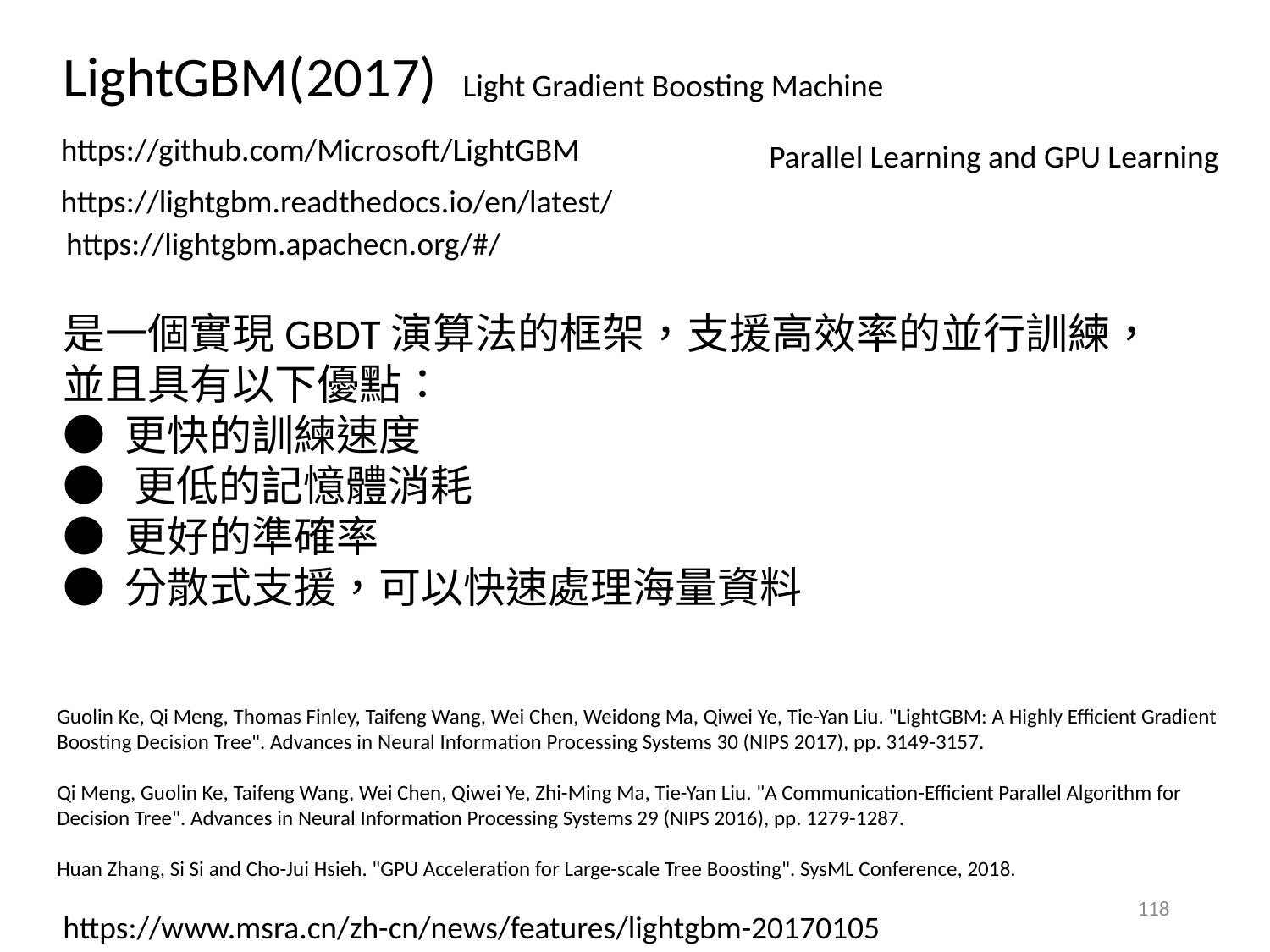

LightGBM(2017)  Light Gradient Boosting Machine
https://github.com/Microsoft/LightGBM
Parallel Learning and GPU Learning
https://lightgbm.readthedocs.io/en/latest/
https://lightgbm.apachecn.org/#/
是一個實現GBDT演算法的框架，支援高效率的並行訓練，並且具有以下優點：
● 更快的訓練速度
●  更低的記憶體消耗
● 更好的準確率
● 分散式支援，可以快速處理海量資料
Guolin Ke, Qi Meng, Thomas Finley, Taifeng Wang, Wei Chen, Weidong Ma, Qiwei Ye, Tie-Yan Liu. "LightGBM: A Highly Efficient Gradient Boosting Decision Tree". Advances in Neural Information Processing Systems 30 (NIPS 2017), pp. 3149-3157.

Qi Meng, Guolin Ke, Taifeng Wang, Wei Chen, Qiwei Ye, Zhi-Ming Ma, Tie-Yan Liu. "A Communication-Efficient Parallel Algorithm for Decision Tree". Advances in Neural Information Processing Systems 29 (NIPS 2016), pp. 1279-1287.

Huan Zhang, Si Si and Cho-Jui Hsieh. "GPU Acceleration for Large-scale Tree Boosting". SysML Conference, 2018.
118
https://www.msra.cn/zh-cn/news/features/lightgbm-20170105